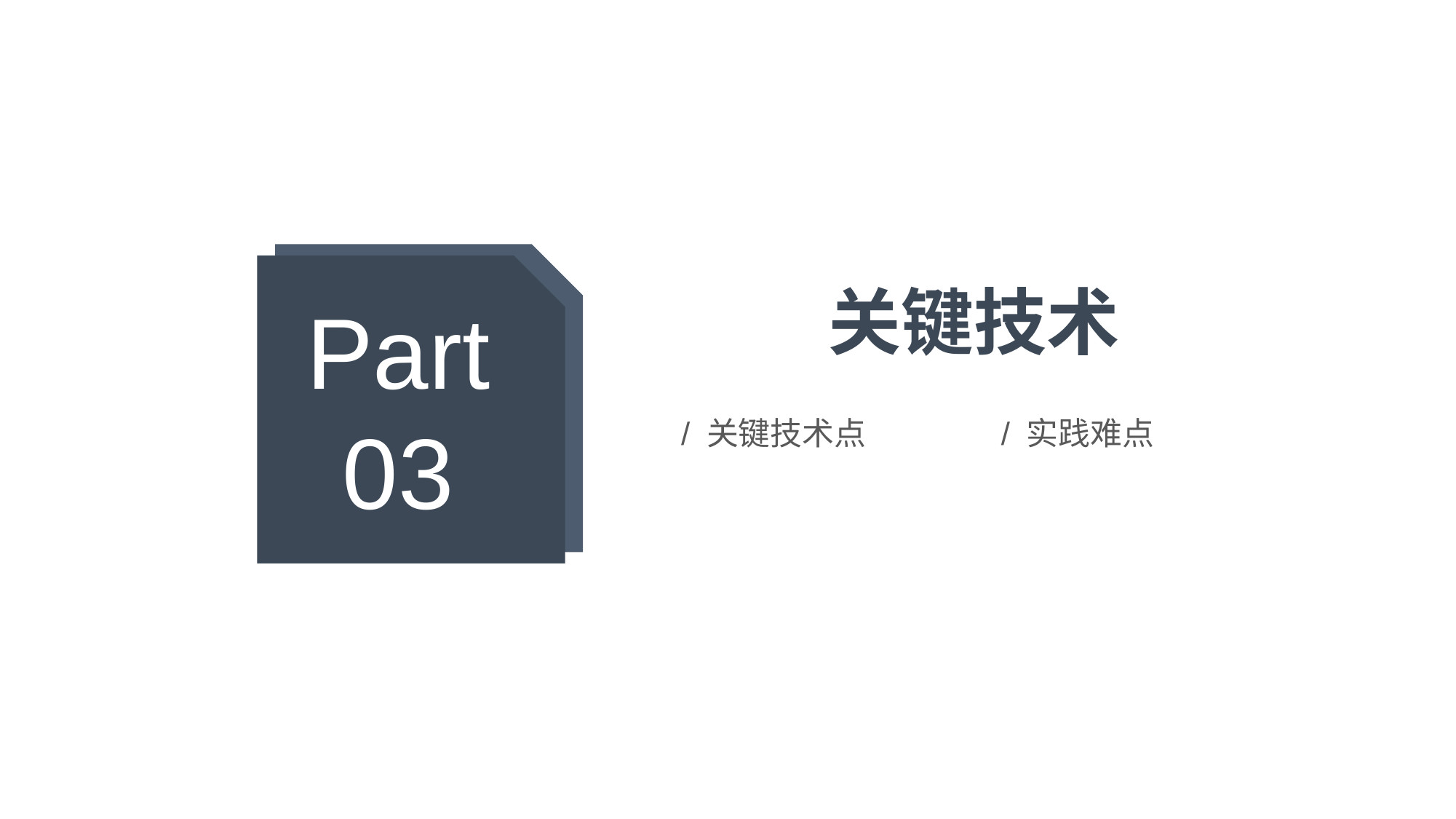

Part
03
 关键技术
/ 关键技术点
/ 实践难点